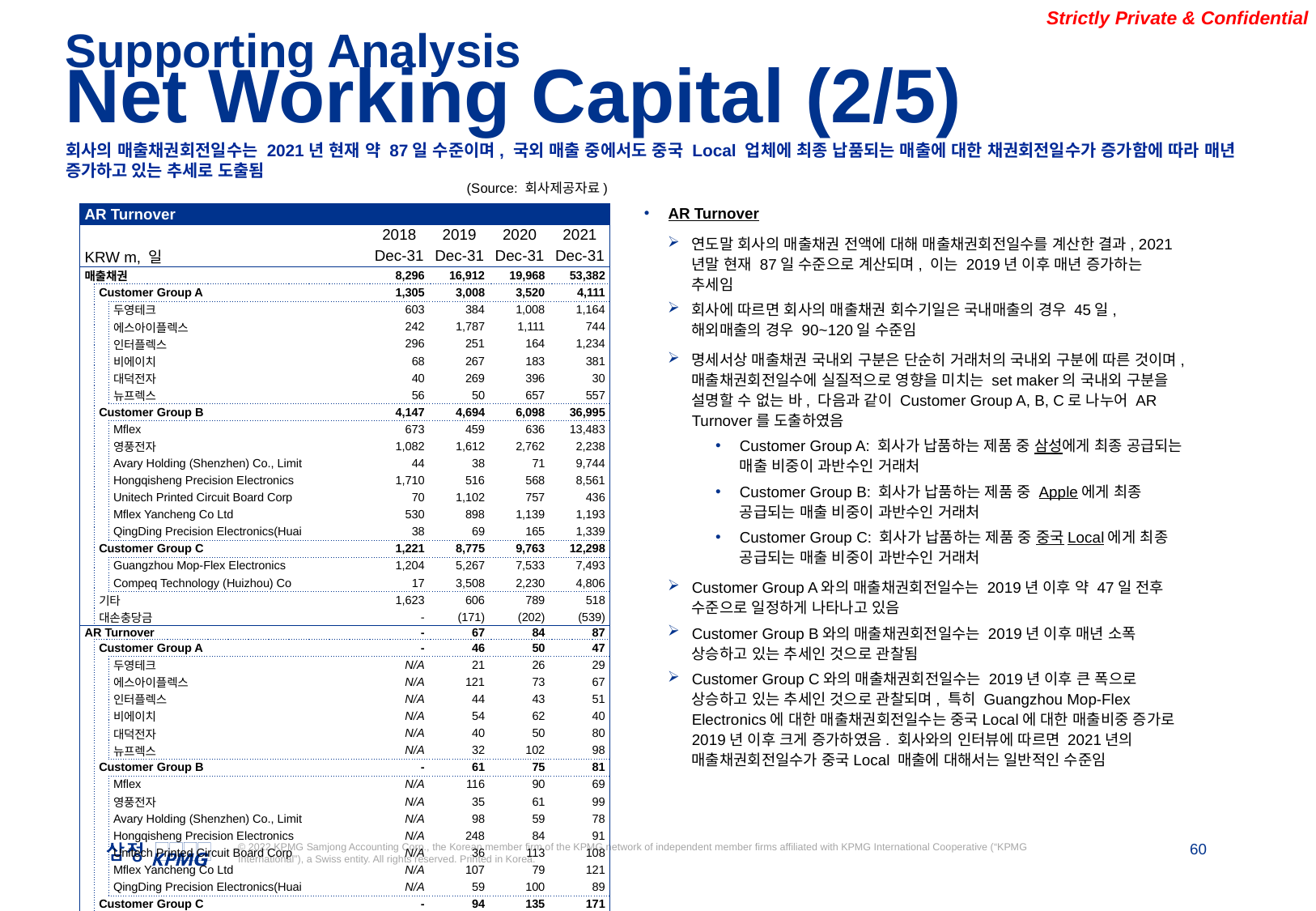

Supporting Analysis
Net Working Capital (2/5)
회사의 매출채권회전일수는 2021년 현재 약 87일 수준이며, 국외 매출 중에서도 중국 Local 업체에 최종 납품되는 매출에 대한 채권회전일수가 증가함에 따라 매년 증가하고 있는 추세로 도출됨
(Source: 회사제공자료)
AR Turnover
연도말 회사의 매출채권 전액에 대해 매출채권회전일수를 계산한 결과, 2021년말 현재 87일 수준으로 계산되며, 이는 2019년 이후 매년 증가하는 추세임
회사에 따르면 회사의 매출채권 회수기일은 국내매출의 경우 45일, 해외매출의 경우 90~120일 수준임
명세서상 매출채권 국내외 구분은 단순히 거래처의 국내외 구분에 따른 것이며, 매출채권회전일수에 실질적으로 영향을 미치는 set maker의 국내외 구분을 설명할 수 없는 바, 다음과 같이 Customer Group A, B, C로 나누어 AR Turnover를 도출하였음
Customer Group A: 회사가 납품하는 제품 중 삼성에게 최종 공급되는 매출 비중이 과반수인 거래처
Customer Group B: 회사가 납품하는 제품 중 Apple에게 최종 공급되는 매출 비중이 과반수인 거래처
Customer Group C: 회사가 납품하는 제품 중 중국Local에게 최종 공급되는 매출 비중이 과반수인 거래처
Customer Group A와의 매출채권회전일수는 2019년 이후 약 47일 전후 수준으로 일정하게 나타나고 있음
Customer Group B와의 매출채권회전일수는 2019년 이후 매년 소폭 상승하고 있는 추세인 것으로 관찰됨
Customer Group C와의 매출채권회전일수는 2019년 이후 큰 폭으로 상승하고 있는 추세인 것으로 관찰되며, 특히 Guangzhou Mop-Flex Electronics에 대한 매출채권회전일수는 중국Local에 대한 매출비중 증가로 2019년 이후 크게 증가하였음. 회사와의 인터뷰에 따르면 2021년의 매출채권회전일수가 중국Local 매출에 대해서는 일반적인 수준임

| AR Turnover |  |  |  |  |  |  |
| --- | --- | --- | --- | --- | --- | --- |
|  |  |  | 2018 | 2019 | 2020 | 2021 |
| KRW m, 일 |  |  | Dec-31 | Dec-31 | Dec-31 | Dec-31 |
| 매출채권 |  |  | 8,296 | 16,912 | 19,968 | 53,382 |
|  | Customer Group A |  | 1,305 | 3,008 | 3,520 | 4,111 |
|  |  | 두영테크 | 603 | 384 | 1,008 | 1,164 |
|  |  | 에스아이플렉스 | 242 | 1,787 | 1,111 | 744 |
|  |  | 인터플렉스 | 296 | 251 | 164 | 1,234 |
|  |  | 비에이치 | 68 | 267 | 183 | 381 |
|  |  | 대덕전자 | 40 | 269 | 396 | 30 |
|  |  | 뉴프렉스 | 56 | 50 | 657 | 557 |
|  | Customer Group B |  | 4,147 | 4,694 | 6,098 | 36,995 |
|  |  | Mflex | 673 | 459 | 636 | 13,483 |
|  |  | 영풍전자 | 1,082 | 1,612 | 2,762 | 2,238 |
|  |  | Avary Holding (Shenzhen) Co., Limit | 44 | 38 | 71 | 9,744 |
|  |  | Hongqisheng Precision Electronics | 1,710 | 516 | 568 | 8,561 |
|  |  | Unitech Printed Circuit Board Corp | 70 | 1,102 | 757 | 436 |
|  |  | Mflex Yancheng Co Ltd | 530 | 898 | 1,139 | 1,193 |
|  |  | QingDing Precision Electronics(Huai | 38 | 69 | 165 | 1,339 |
|  | Customer Group C |  | 1,221 | 8,775 | 9,763 | 12,298 |
|  |  | Guangzhou Mop-Flex Electronics | 1,204 | 5,267 | 7,533 | 7,493 |
|  |  | Compeq Technology (Huizhou) Co | 17 | 3,508 | 2,230 | 4,806 |
|  | 기타 |  | 1,623 | 606 | 789 | 518 |
|  | 대손충당금 |  | - | (171) | (202) | (539) |
| AR Turnover |  |  | - | 67 | 84 | 87 |
|  | Customer Group A |  | - | 46 | 50 | 47 |
|  |  | 두영테크 | N/A | 21 | 26 | 29 |
|  |  | 에스아이플렉스 | N/A | 121 | 73 | 67 |
|  |  | 인터플렉스 | N/A | 44 | 43 | 51 |
|  |  | 비에이치 | N/A | 54 | 62 | 40 |
|  |  | 대덕전자 | N/A | 40 | 50 | 80 |
|  |  | 뉴프렉스 | N/A | 32 | 102 | 98 |
|  | Customer Group B |  | - | 61 | 75 | 81 |
|  |  | Mflex | N/A | 116 | 90 | 69 |
|  |  | 영풍전자 | N/A | 35 | 61 | 99 |
|  |  | Avary Holding (Shenzhen) Co., Limit | N/A | 98 | 59 | 78 |
|  |  | Hongqisheng Precision Electronics | N/A | 248 | 84 | 91 |
|  |  | Unitech Printed Circuit Board Corp | N/A | 36 | 113 | 108 |
|  |  | Mflex Yancheng Co Ltd | N/A | 107 | 79 | 121 |
|  |  | QingDing Precision Electronics(Huai | N/A | 59 | 100 | 89 |
|  | Customer Group C |  | - | 94 | 135 | 171 |
|  |  | Guangzhou Mop-Flex Electronics | N/A | 97 | 124 | 176 |
|  |  | Compeq Technology (Huizhou) Co | N/A | 89 | 169 | 161 |
|  | 기타 |  | N/A | 80 | 49 | 48 |